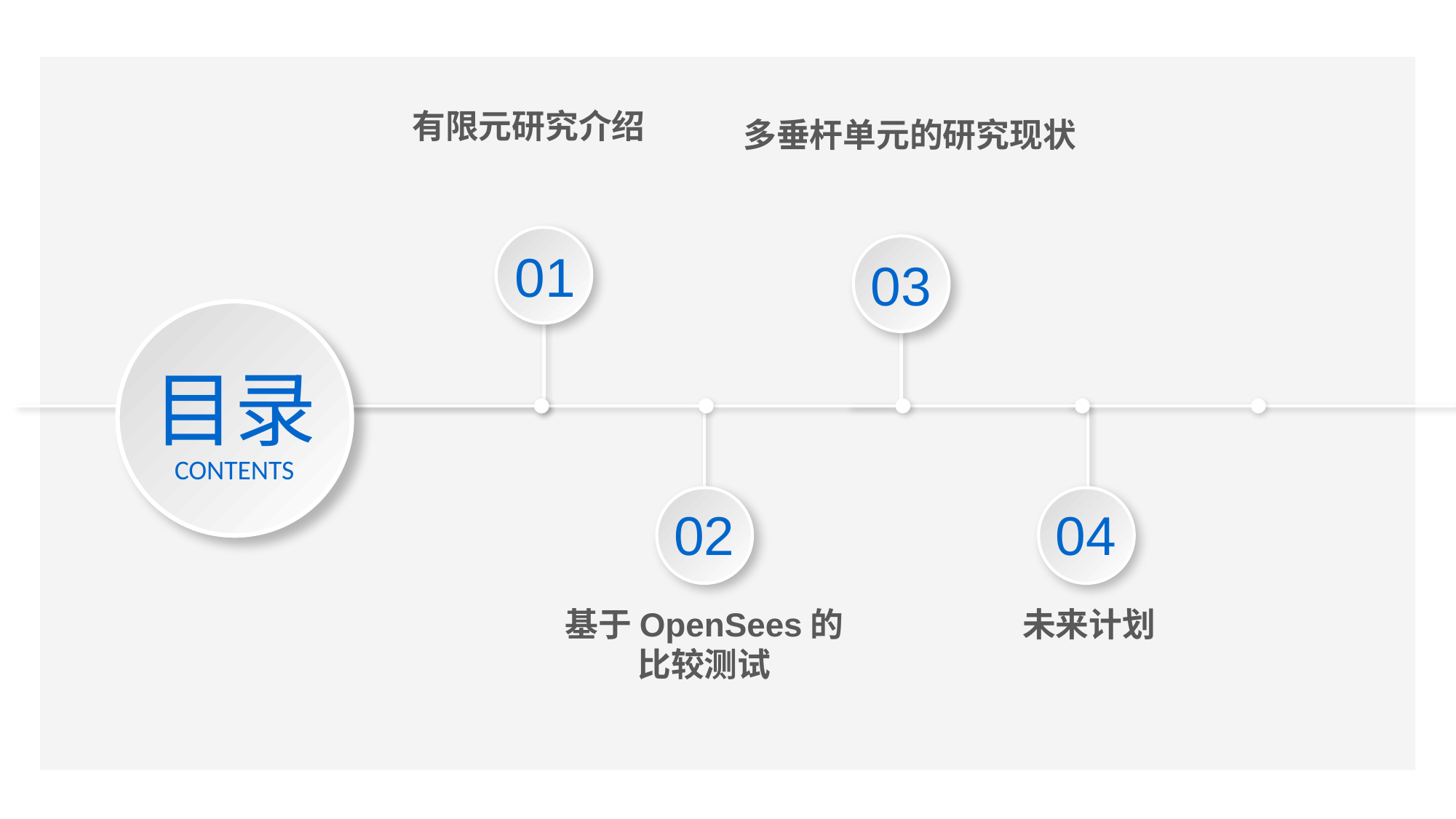

有限元研究介绍

多垂杆单元的研究现状

01

03

目录
CONTENTS

02

04
基于OpenSees的比较测试

未来计划